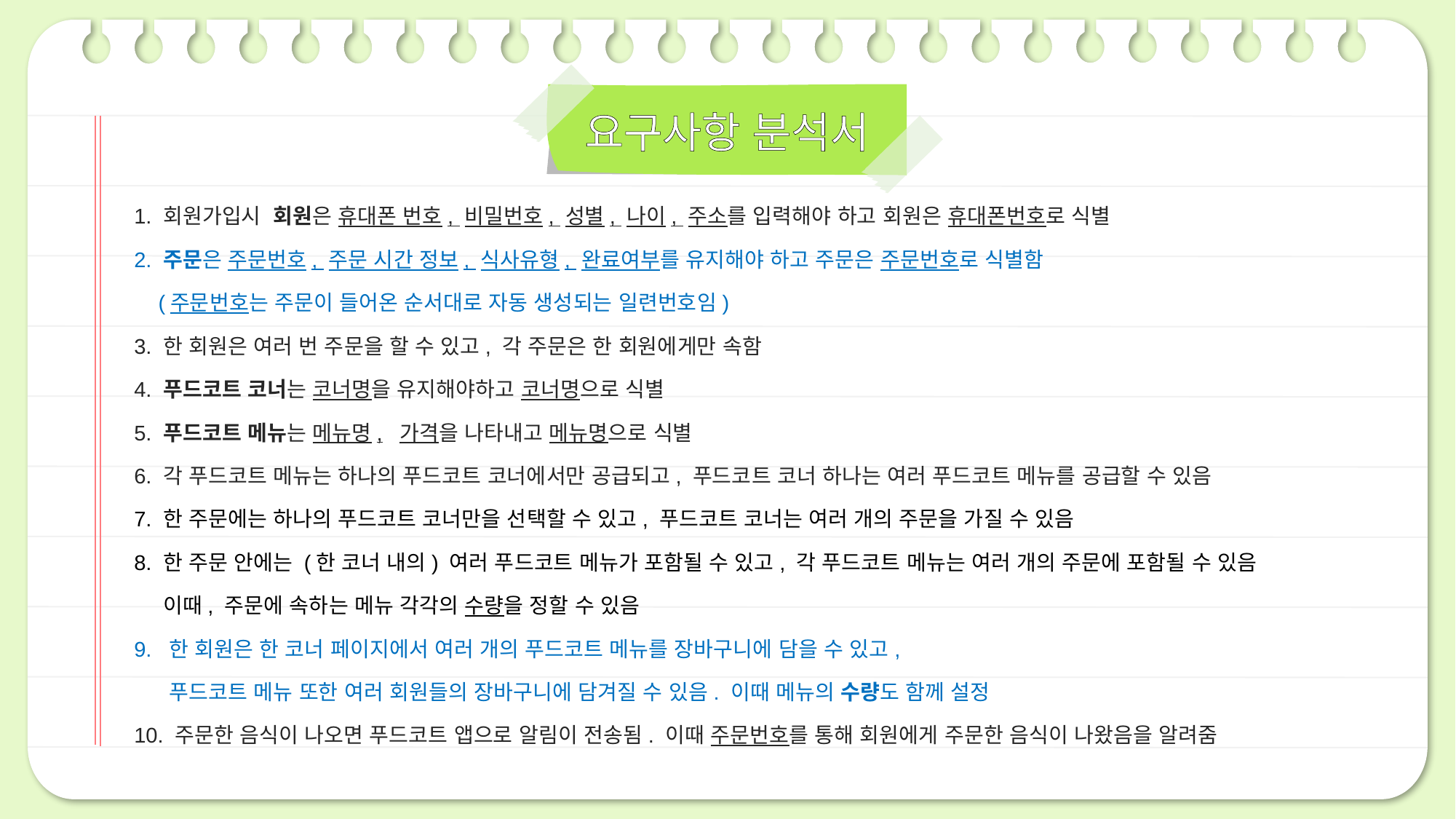

요구사항 분석서

1. 회원가입시  회원은 휴대폰 번호, 비밀번호, 성별, 나이, 주소를 입력해야 하고 회원은 휴대폰번호로 식별
2. 주문은 주문번호, 주문 시간 정보, 식사유형, 완료여부를 유지해야 하고 주문은 주문번호로 식별함
    (주문번호는 주문이 들어온 순서대로 자동 생성되는 일련번호임)
3. 한 회원은 여러 번 주문을 할 수 있고, 각 주문은 한 회원에게만 속함
4. 푸드코트 코너는 코너명을 유지해야하고 코너명으로 식별
5. 푸드코트 메뉴는 메뉴명,  가격을 나타내고 메뉴명으로 식별
6. 각 푸드코트 메뉴는 하나의 푸드코트 코너에서만 공급되고, 푸드코트 코너 하나는 여러 푸드코트 메뉴를 공급할 수 있음
7. 한 주문에는 하나의 푸드코트 코너만을 선택할 수 있고, 푸드코트 코너는 여러 개의 주문을 가질 수 있음
8. 한 주문 안에는 (한 코너 내의) 여러 푸드코트 메뉴가 포함될 수 있고, 각 푸드코트 메뉴는 여러 개의 주문에 포함될 수 있음
    이때, 주문에 속하는 메뉴 각각의 수량을 정할 수 있음
9.  한 회원은 한 코너 페이지에서 여러 개의 푸드코트 메뉴를 장바구니에 담을 수 있고,
     푸드코트 메뉴 또한 여러 회원들의 장바구니에 담겨질 수 있음. 이때 메뉴의 수량도 함께 설정
10. 주문한 음식이 나오면 푸드코트 앱으로 알림이 전송됨. 이때 주문번호를 통해 회원에게 주문한 음식이 나왔음을 알려줌